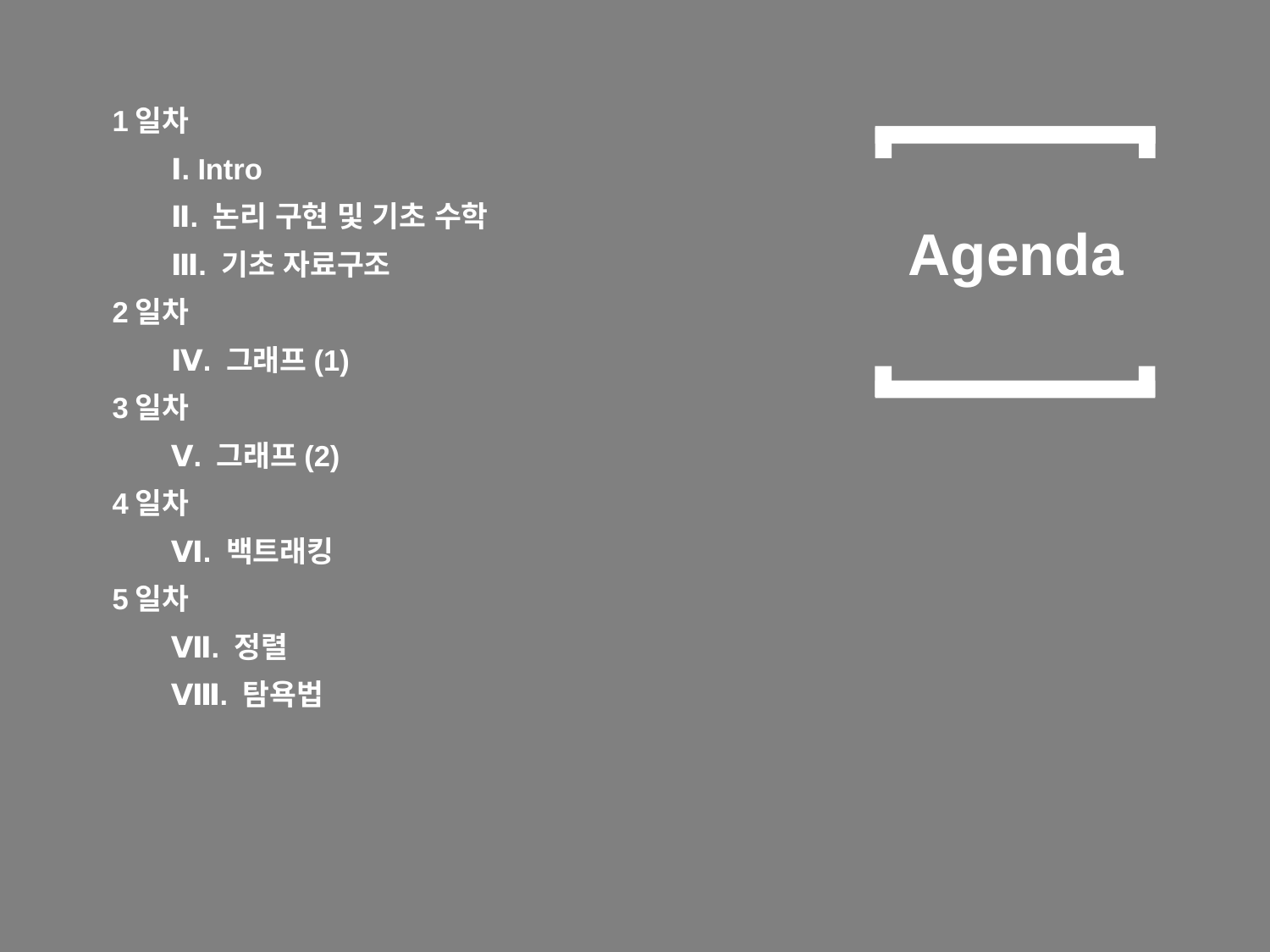

1일차
Ⅰ. Intro
Ⅱ. 논리 구현 및 기초 수학
Ⅲ. 기초 자료구조
2일차
Ⅳ. 그래프(1)
3일차
Ⅴ. 그래프(2)
4일차
Ⅵ. 백트래킹
5일차
Ⅶ. 정렬
Ⅷ. 탐욕법